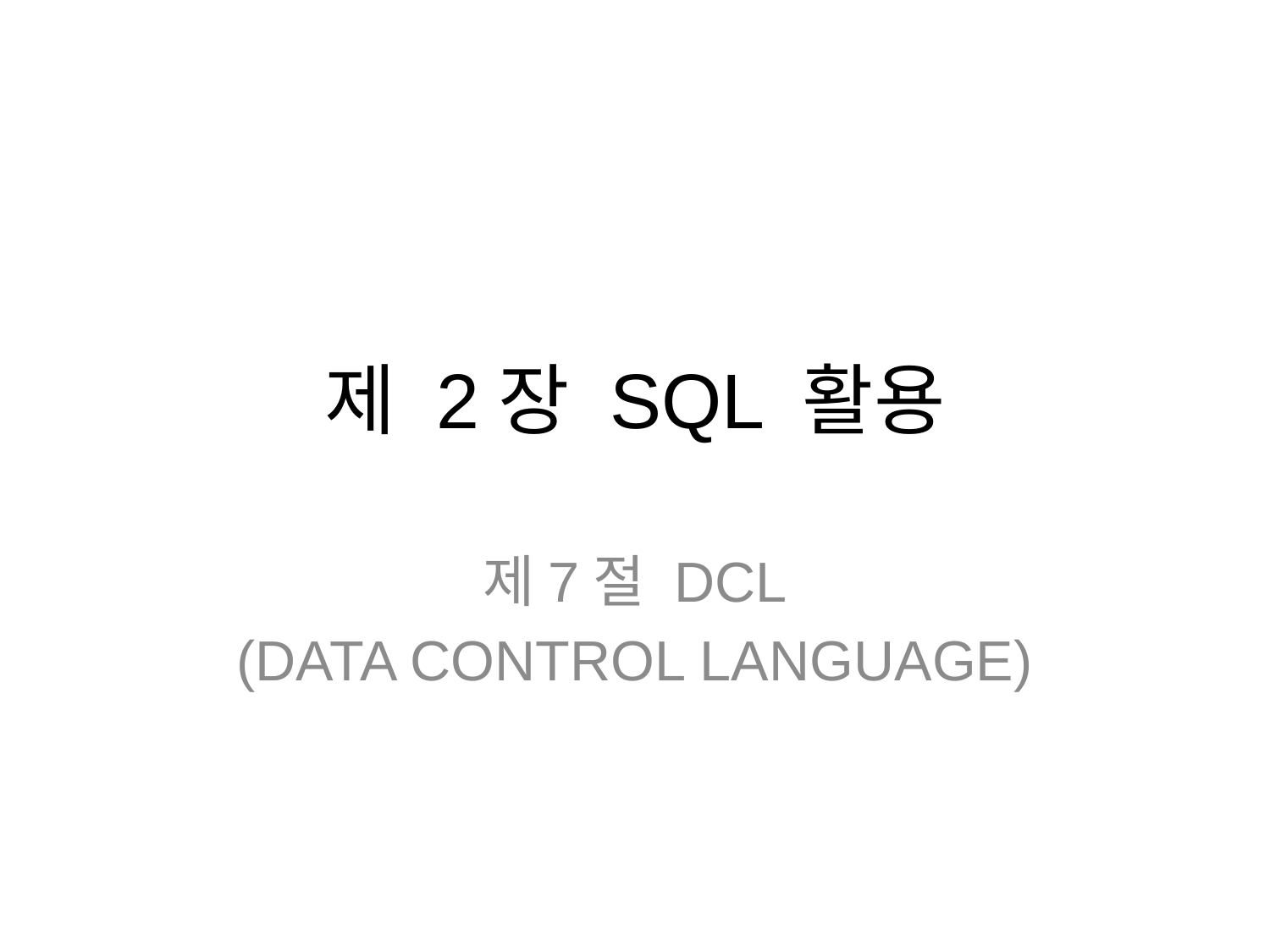

# 제 2장 SQL 활용
제7절 DCL
(DATA CONTROL LANGUAGE)